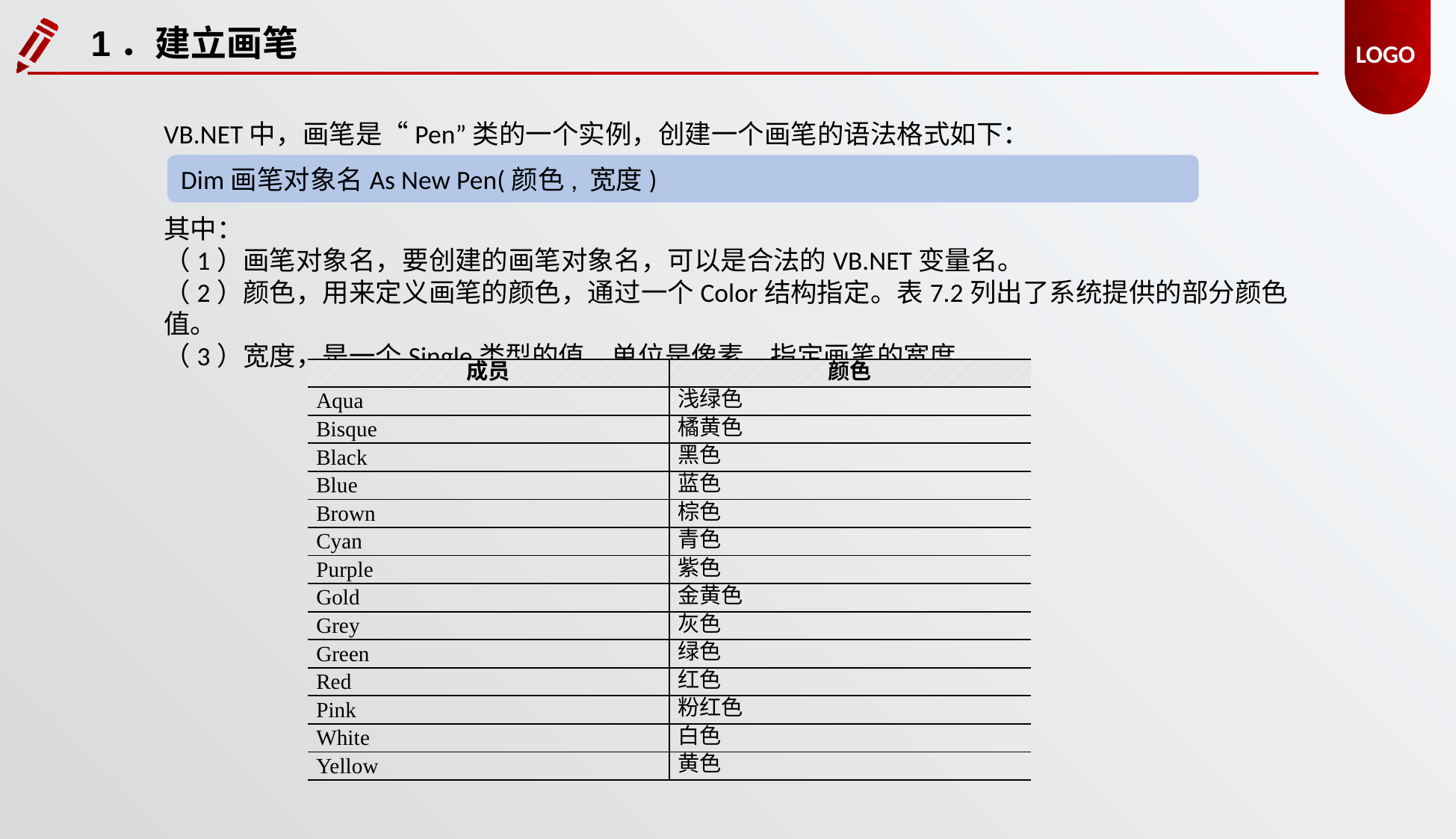

1．建立画笔
VB.NET中，画笔是“Pen”类的一个实例，创建一个画笔的语法格式如下：
Dim画笔对象名As New Pen(颜色, 宽度)
其中：
（1）画笔对象名，要创建的画笔对象名，可以是合法的VB.NET变量名。
（2）颜色，用来定义画笔的颜色，通过一个Color结构指定。表7.2列出了系统提供的部分颜色值。
（3）宽度，是一个Single类型的值，单位是像素，指定画笔的宽度。
| 成员 | 颜色 |
| --- | --- |
| Aqua | 浅绿色 |
| Bisque | 橘黄色 |
| Black | 黑色 |
| Blue | 蓝色 |
| Brown | 棕色 |
| Cyan | 青色 |
| Purple | 紫色 |
| Gold | 金黄色 |
| Grey | 灰色 |
| Green | 绿色 |
| Red | 红色 |
| Pink | 粉红色 |
| White | 白色 |
| Yellow | 黄色 |